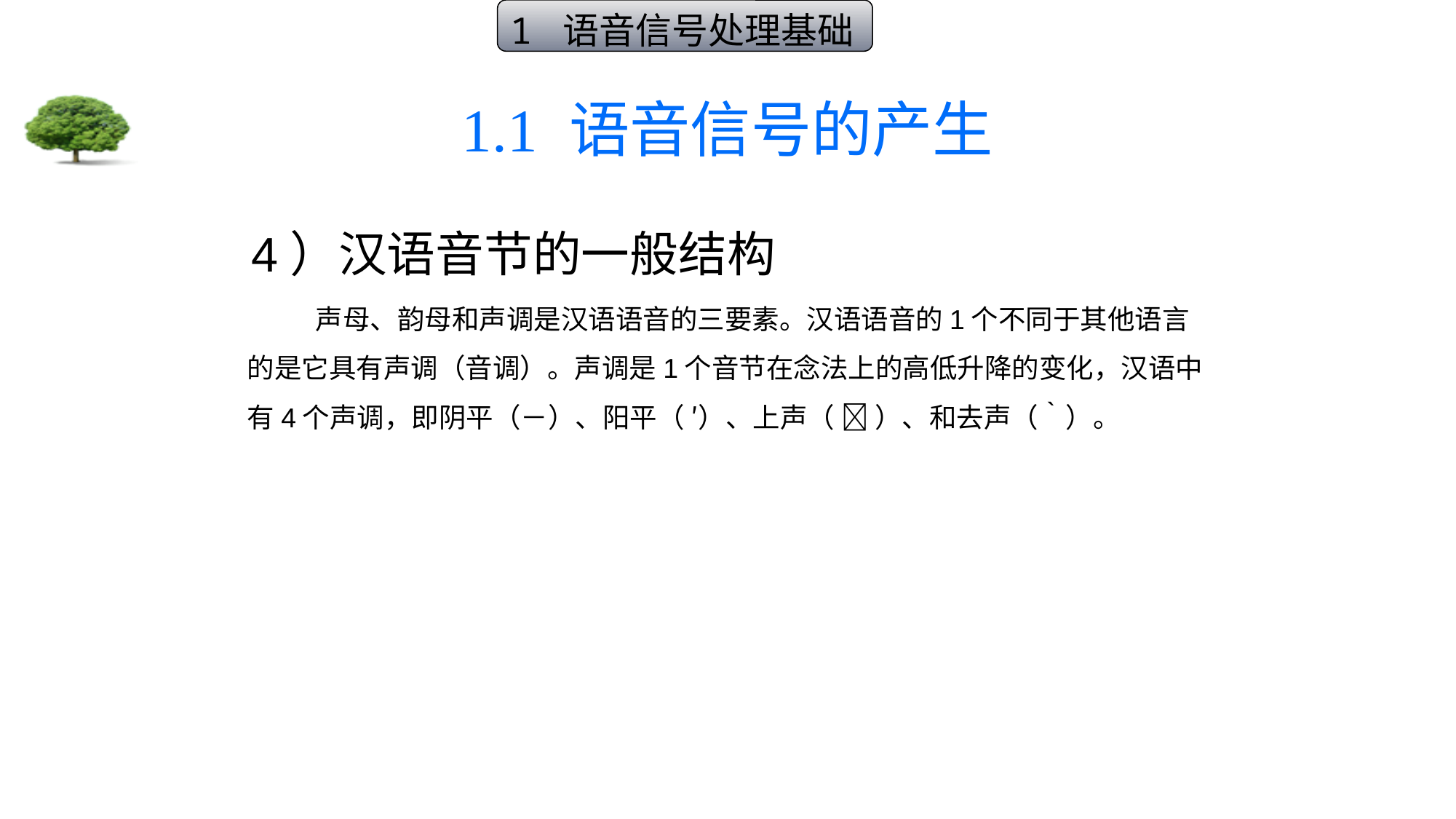

1 语音信号处理基础

# 1.1 语音信号的产生
 4）汉语音节的一般结构
          声母、韵母和声调是汉语语音的三要素。汉语语音的1个不同于其他语言的是它具有声调（音调）。声调是1个音节在念法上的高低升降的变化，汉语中有4个声调，即阴平（－）、阳平（ ′）、上声（ ∨ ）、和去声（‵）。